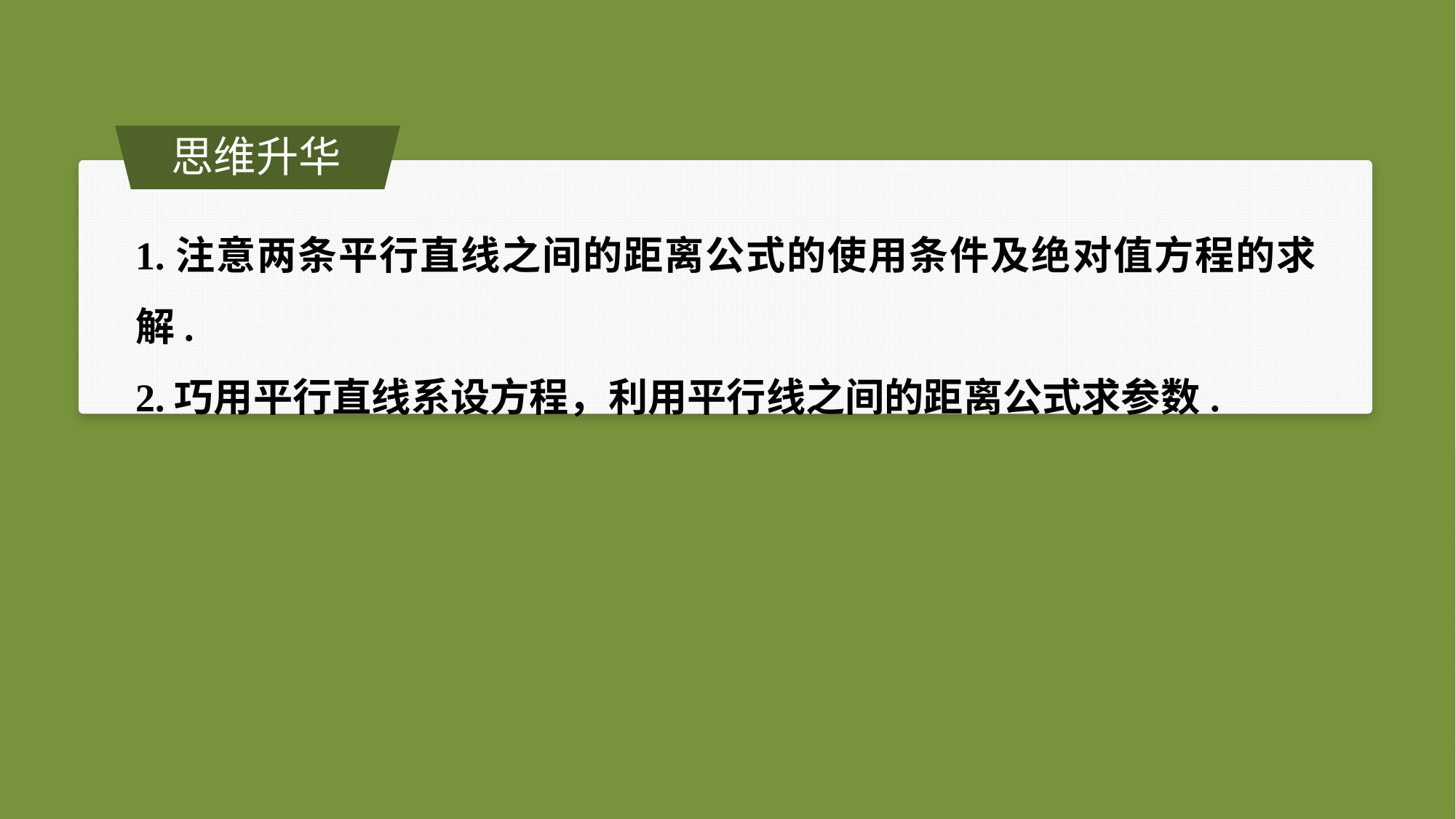

思维升华

1.注意两条平行直线之间的距离公式的使用条件及绝对值方程的求解.
2.巧用平行直线系设方程，利用平行线之间的距离公式求参数.